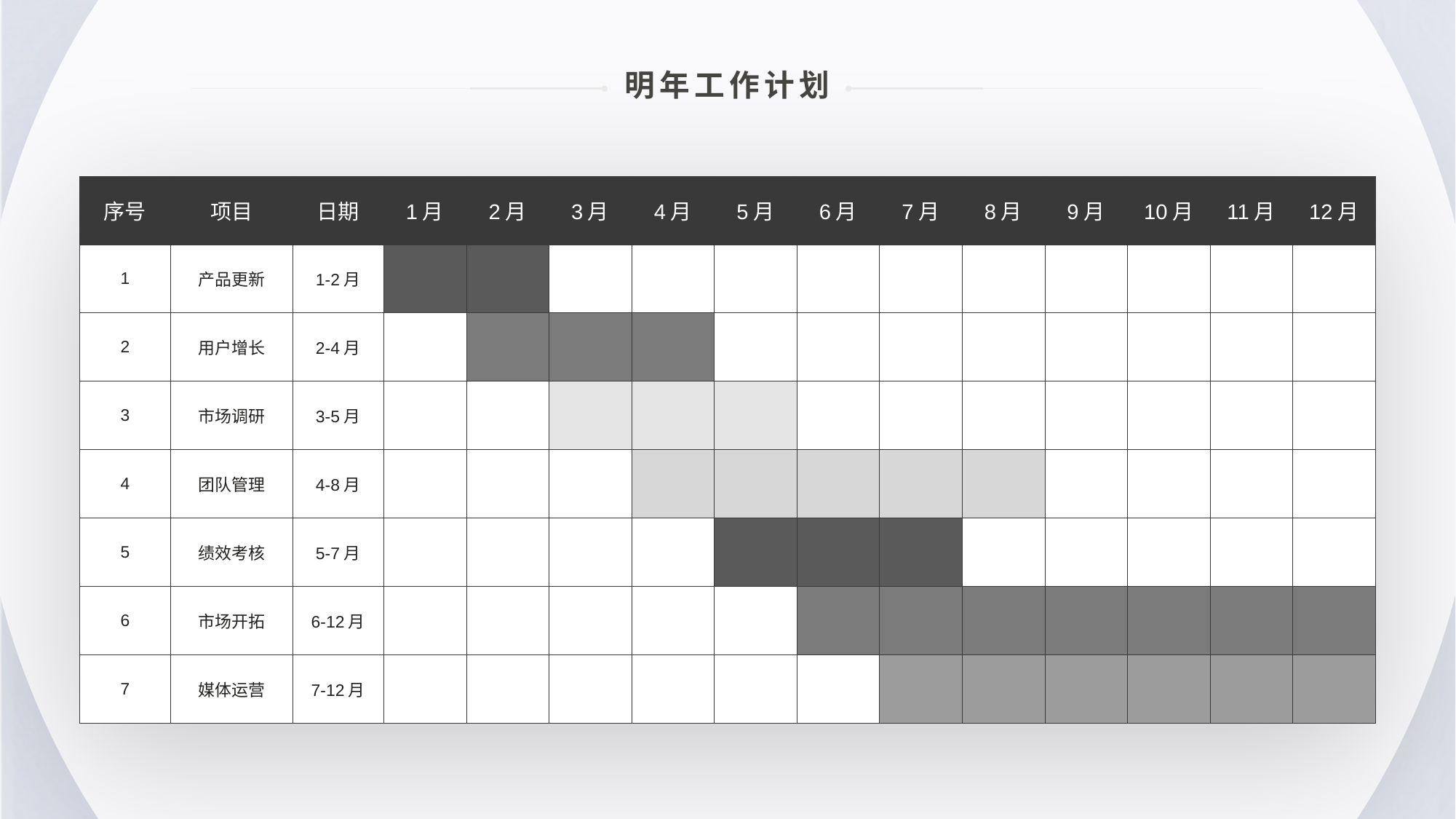

04
明年工作计划
| 序号 | 项目 | 日期 | 1月 | 2月 | 3月 | 4月 | 5月 | 6月 | 7月 | 8月 | 9月 | 10月 | 11月 | 12月 |
| --- | --- | --- | --- | --- | --- | --- | --- | --- | --- | --- | --- | --- | --- | --- |
| 1 | 产品更新 | 1-2月 |  |  |  |  |  |  |  |  |  |  |  |  |
| 2 | 用户增长 | 2-4月 |  |  |  |  |  |  |  |  |  |  |  |  |
| 3 | 市场调研 | 3-5月 |  |  |  |  |  |  |  |  |  |  |  |  |
| 4 | 团队管理 | 4-8月 |  |  |  |  |  |  |  |  |  |  |  |  |
| 5 | 绩效考核 | 5-7月 |  |  |  |  |  |  |  |  |  |  |  |  |
| 6 | 市场开拓 | 6-12月 |  |  |  |  |  |  |  |  |  |  |  |  |
| 7 | 媒体运营 | 7-12月 |  |  |  |  |  |  |  |  |  |  |  |  |